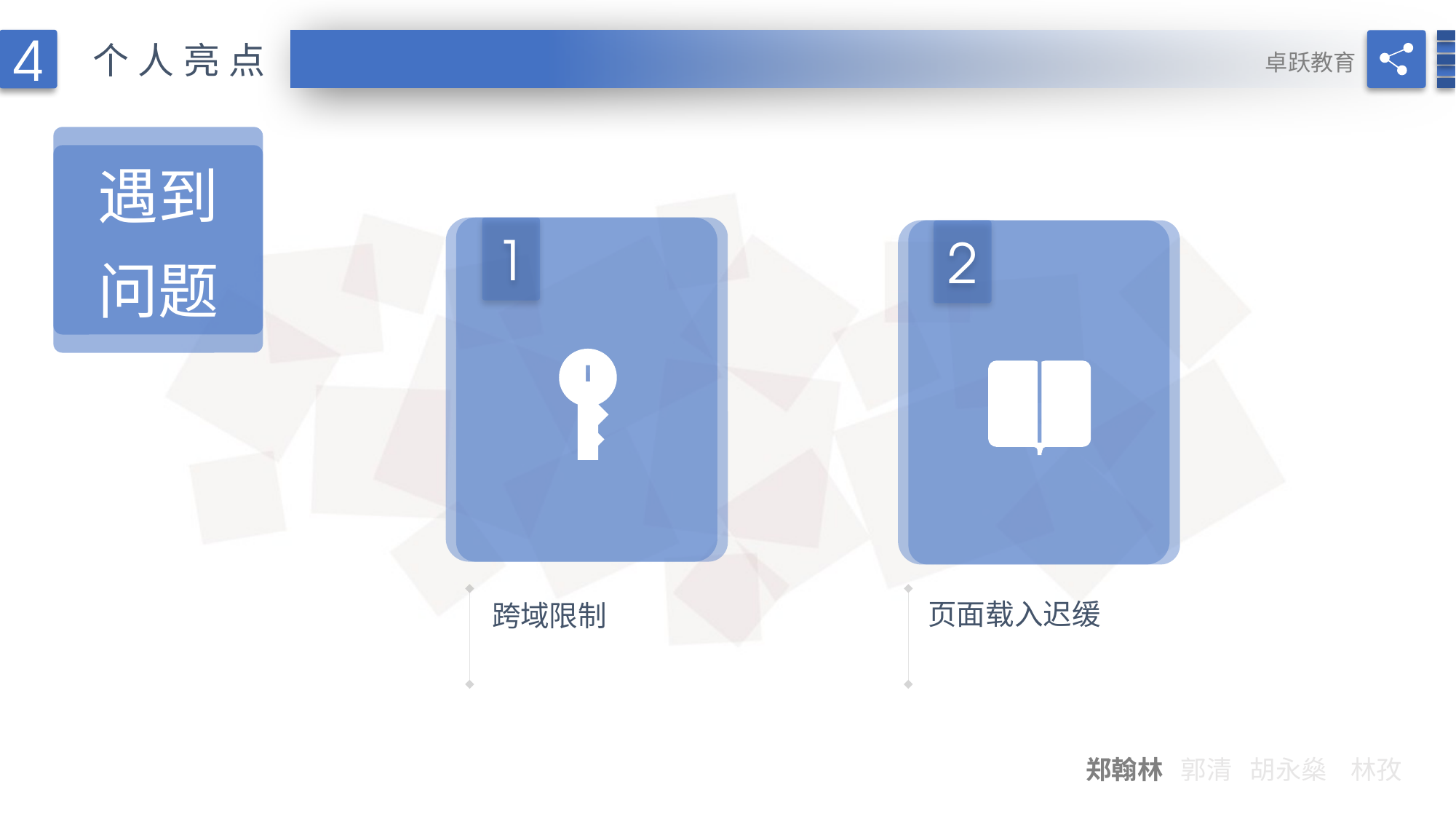

4

个人亮点
卓跃教育
遇到
问题

1

2

页面载入迟缓
跨域限制
郑翰林   郭清   胡永燊    林孜